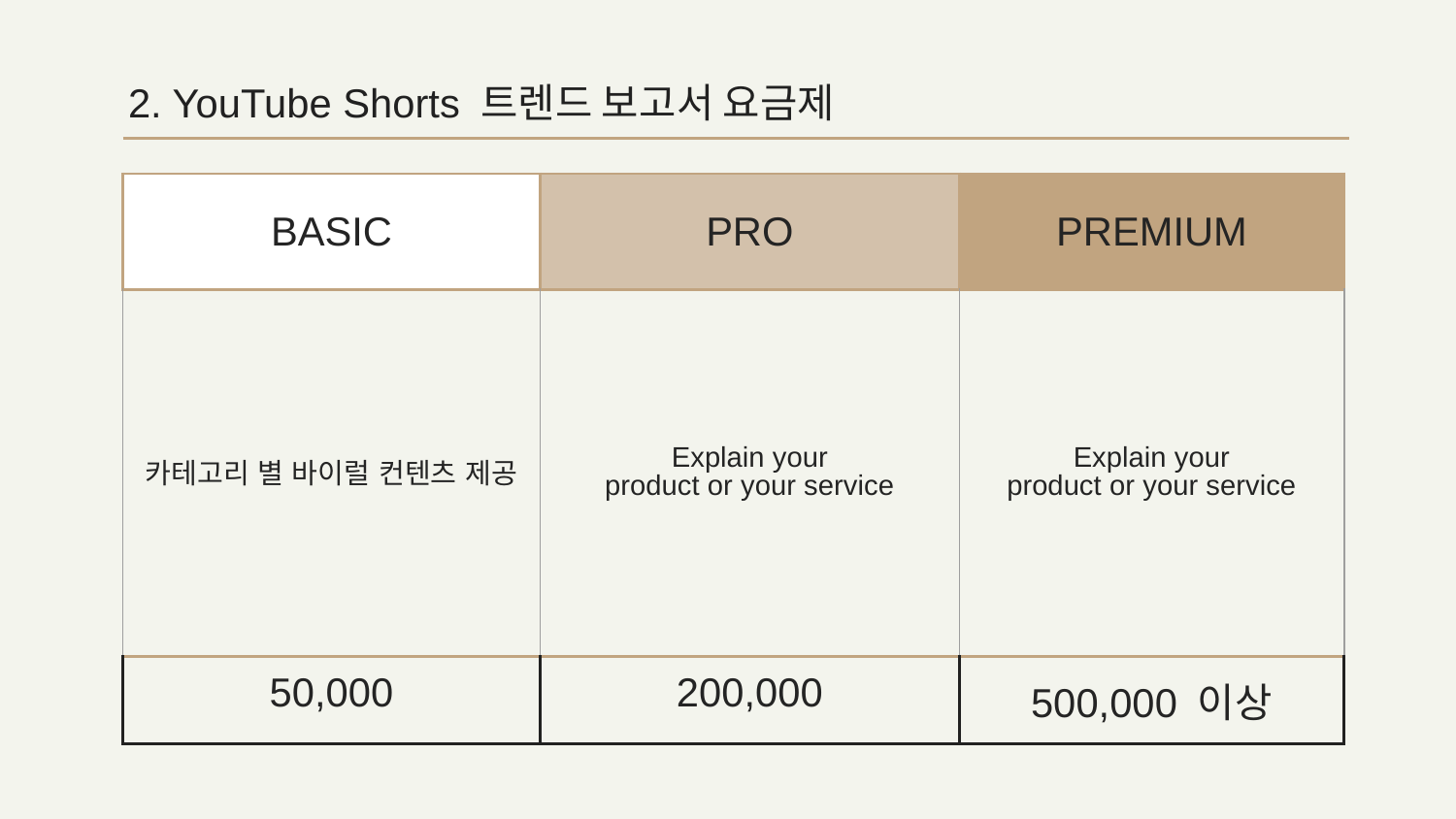

# 2. YouTube Shorts 트렌드 보고서 요금제
| BASIC | PRO | PREMIUM |
| --- | --- | --- |
| 카테고리 별 바이럴 컨텐츠 제공 | Explain your product or your service | Explain your product or your service |
| 50,000 | 200,000 | 500,000 이상 |